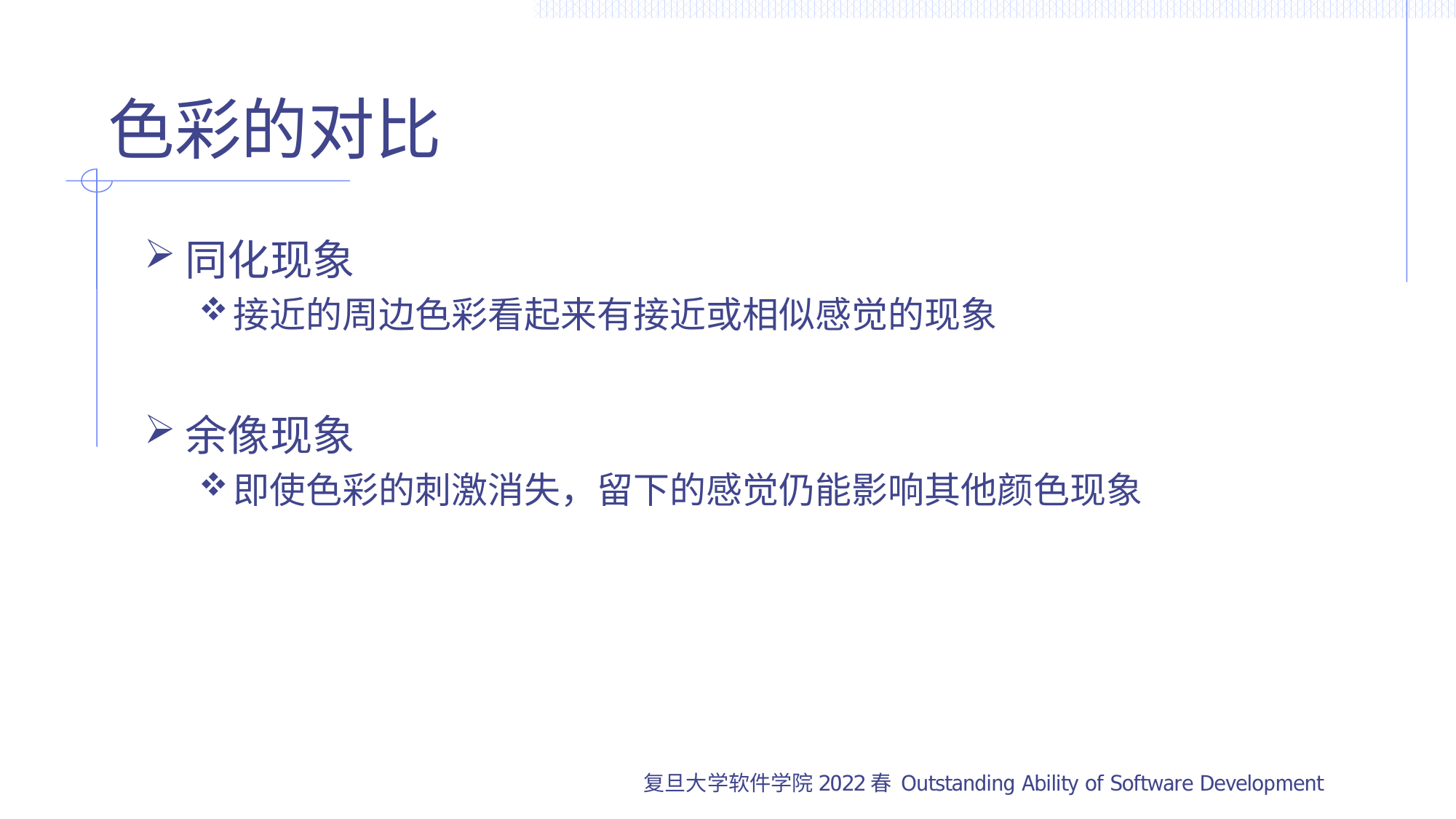

# 色彩的对比
同化现象
接近的周边色彩看起来有接近或相似感觉的现象

余像现象
即使色彩的刺激消失，留下的感觉仍能影响其他颜色现象